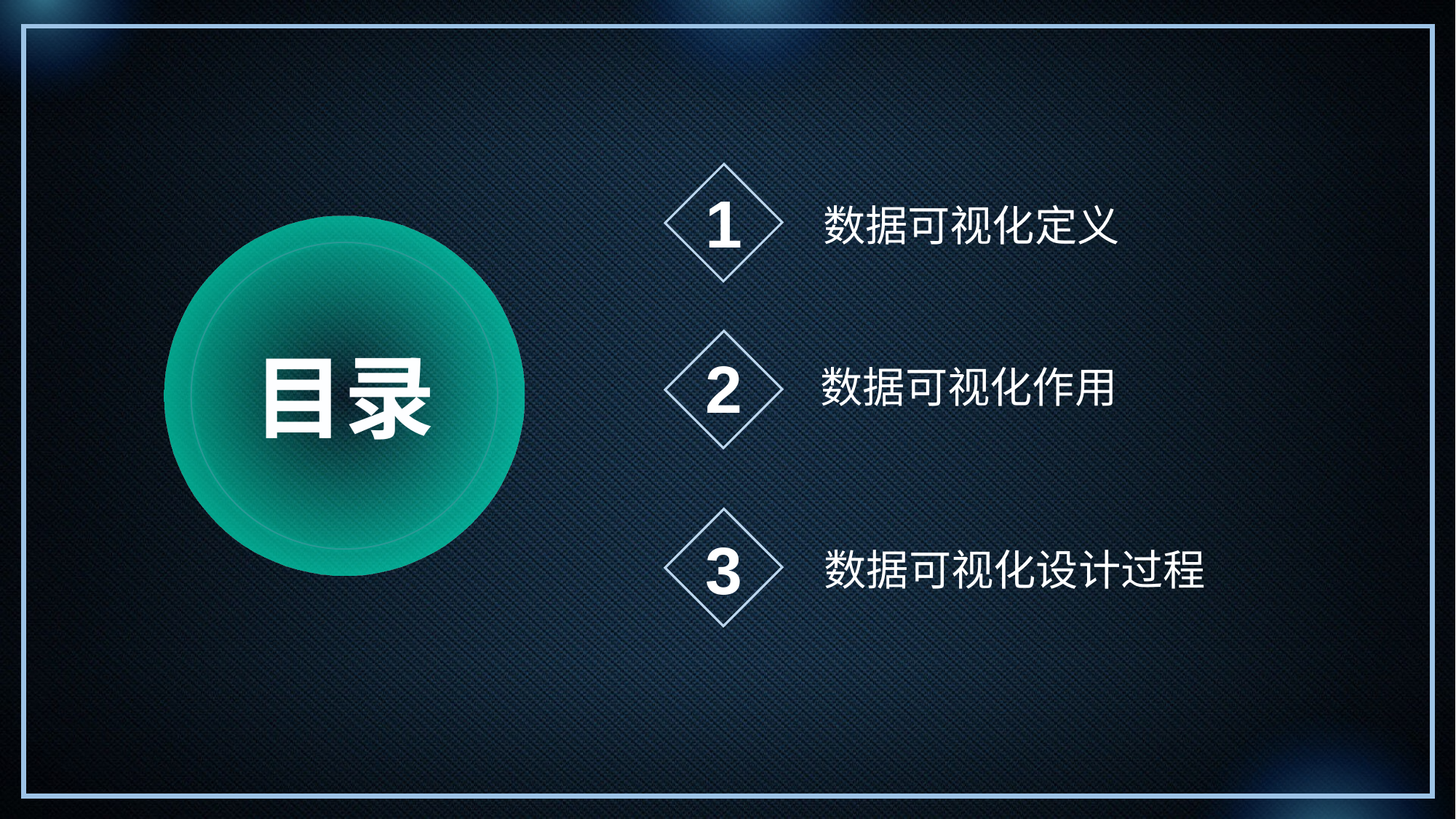

1

数据可视化定义

目录
2

数据可视化作用
3

数据可视化设计过程